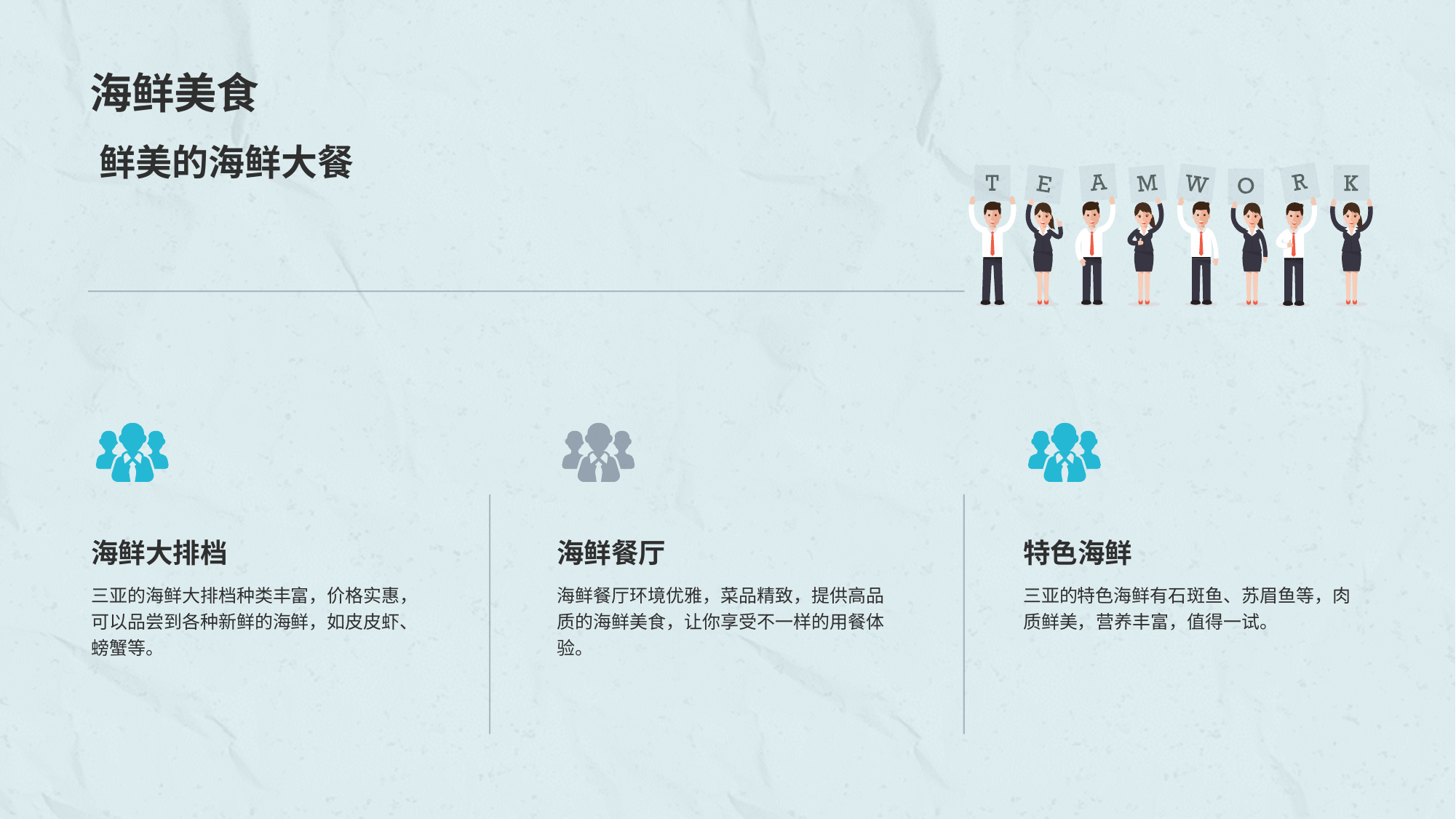

# 海鲜美食
鲜美的海鲜大餐

海鲜大排档
三亚的海鲜大排档种类丰富，价格实惠，可以品尝到各种新鲜的海鲜，如皮皮虾、螃蟹等。

海鲜餐厅
海鲜餐厅环境优雅，菜品精致，提供高品质的海鲜美食，让你享受不一样的用餐体验。

特色海鲜
三亚的特色海鲜有石斑鱼、苏眉鱼等，肉质鲜美，营养丰富，值得一试。